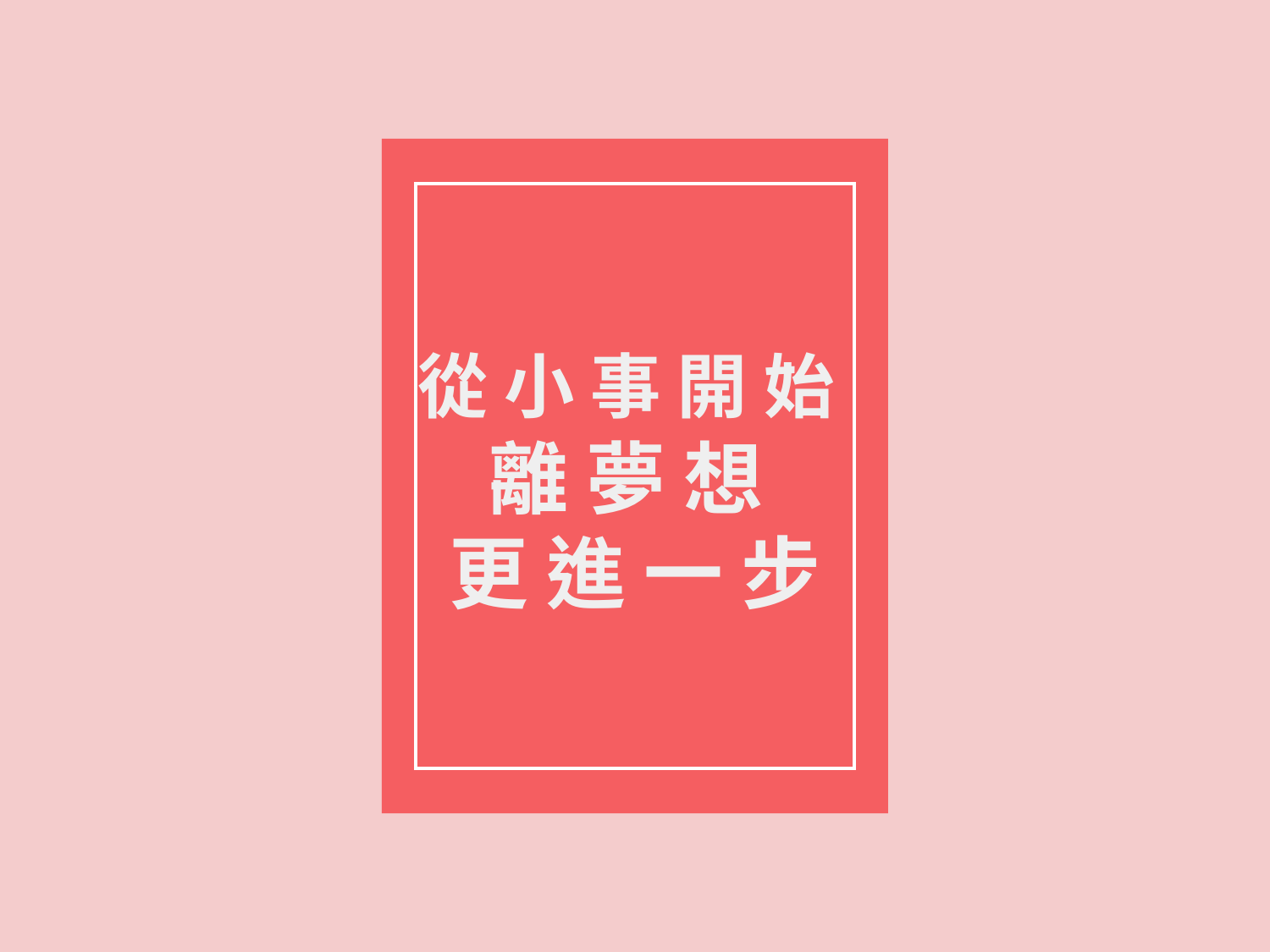

# 從 小 事 開 始
離 夢 想
更 進 一 步